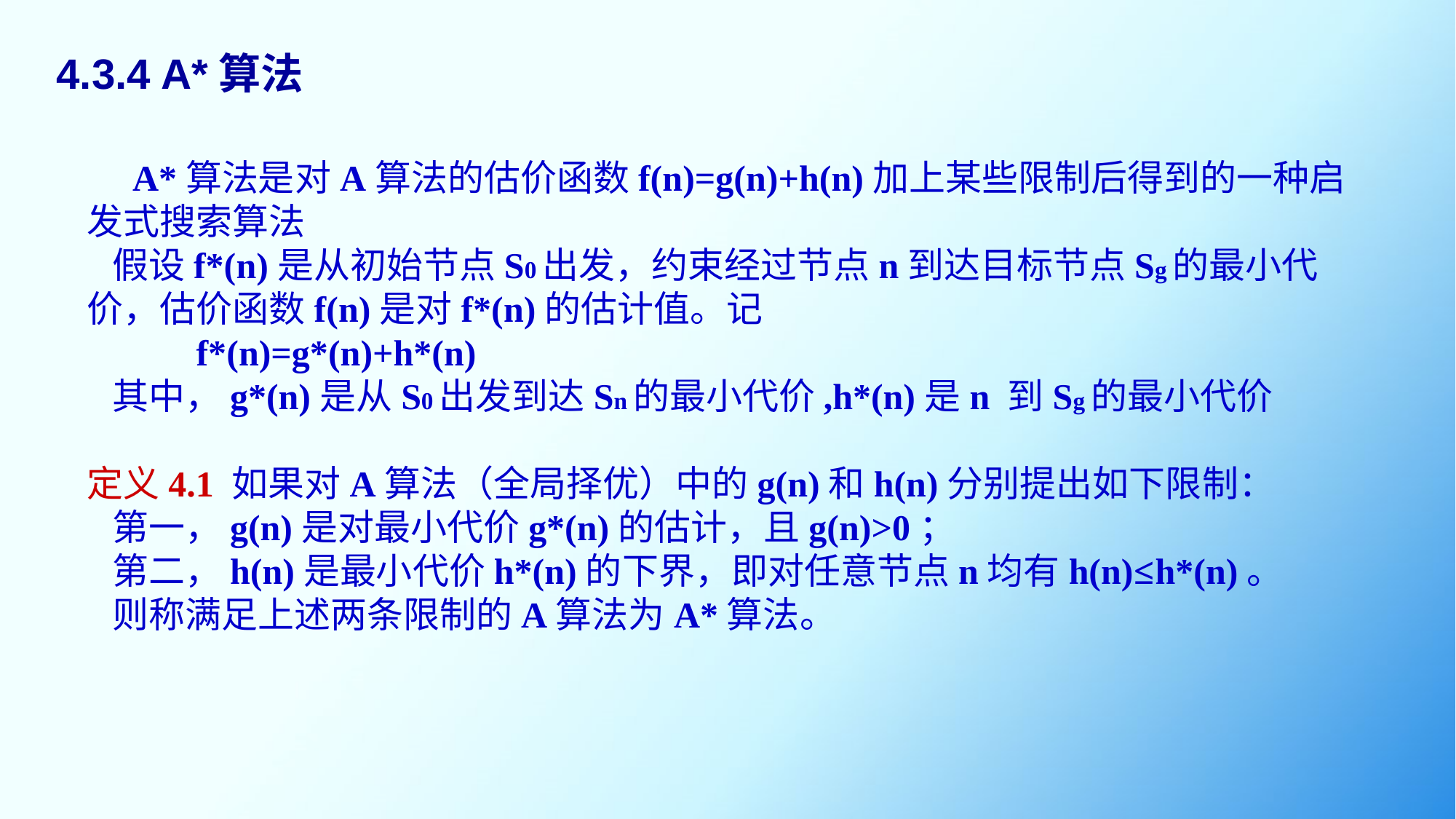

4.3.4 A*算法
     A*算法是对A算法的估价函数f(n)=g(n)+h(n)加上某些限制后得到的一种启发式搜索算法
  假设f*(n)是从初始节点S0出发，约束经过节点n到达目标节点Sg的最小代价，估价函数f(n)是对f*(n)的估计值。记
	f*(n)=g*(n)+h*(n)
  其中，g*(n)是从S0出发到达Sn的最小代价,h*(n)是n 到Sg的最小代价

定义4.1 如果对A算法（全局择优）中的g(n)和h(n)分别提出如下限制：
  第一，g(n)是对最小代价g*(n)的估计，且g(n)>0；
  第二，h(n)是最小代价h*(n)的下界，即对任意节点n均有h(n)≤h*(n)。
  则称满足上述两条限制的A算法为A*算法。